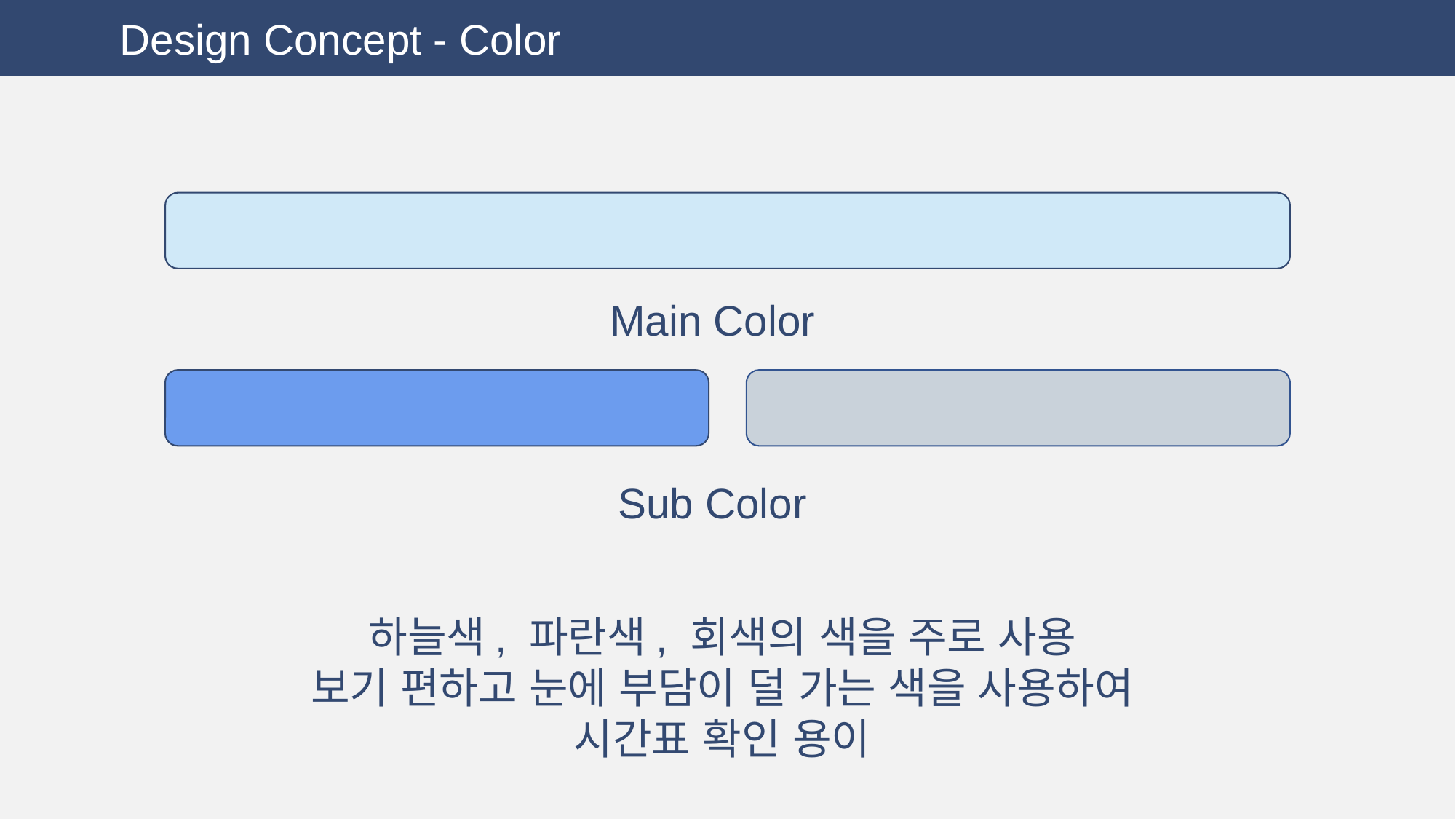

Design Concept - Color

Main Color

Sub Color
하늘색, 파란색, 회색의 색을 주로 사용
보기 편하고 눈에 부담이 덜 가는 색을 사용하여 시간표 확인 용이